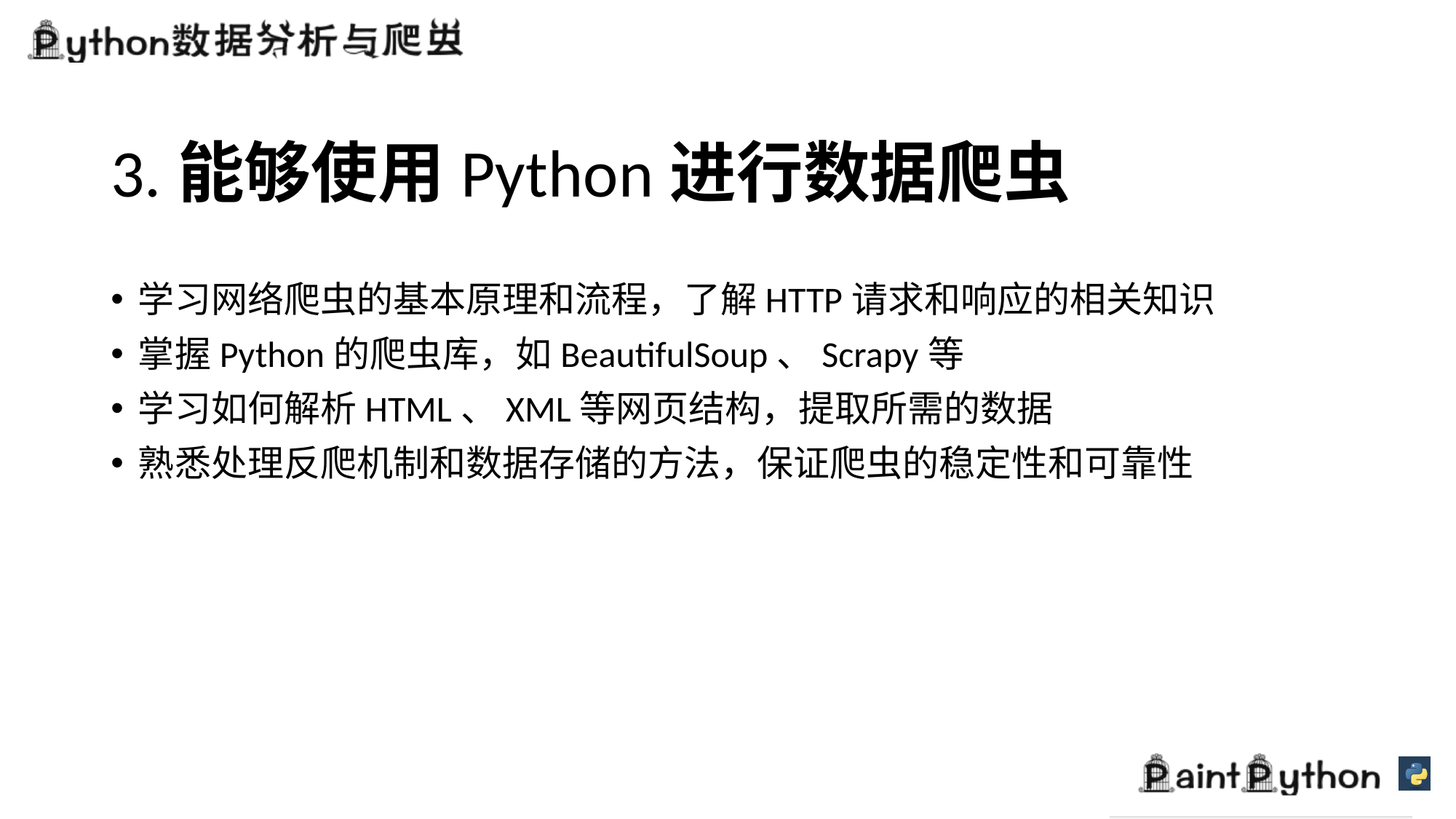

# 3.能够使用Python进行数据爬虫
学习网络爬虫的基本原理和流程，了解HTTP请求和响应的相关知识
掌握Python的爬虫库，如BeautifulSoup、Scrapy等
学习如何解析HTML、XML等网页结构，提取所需的数据
熟悉处理反爬机制和数据存储的方法，保证爬虫的稳定性和可靠性